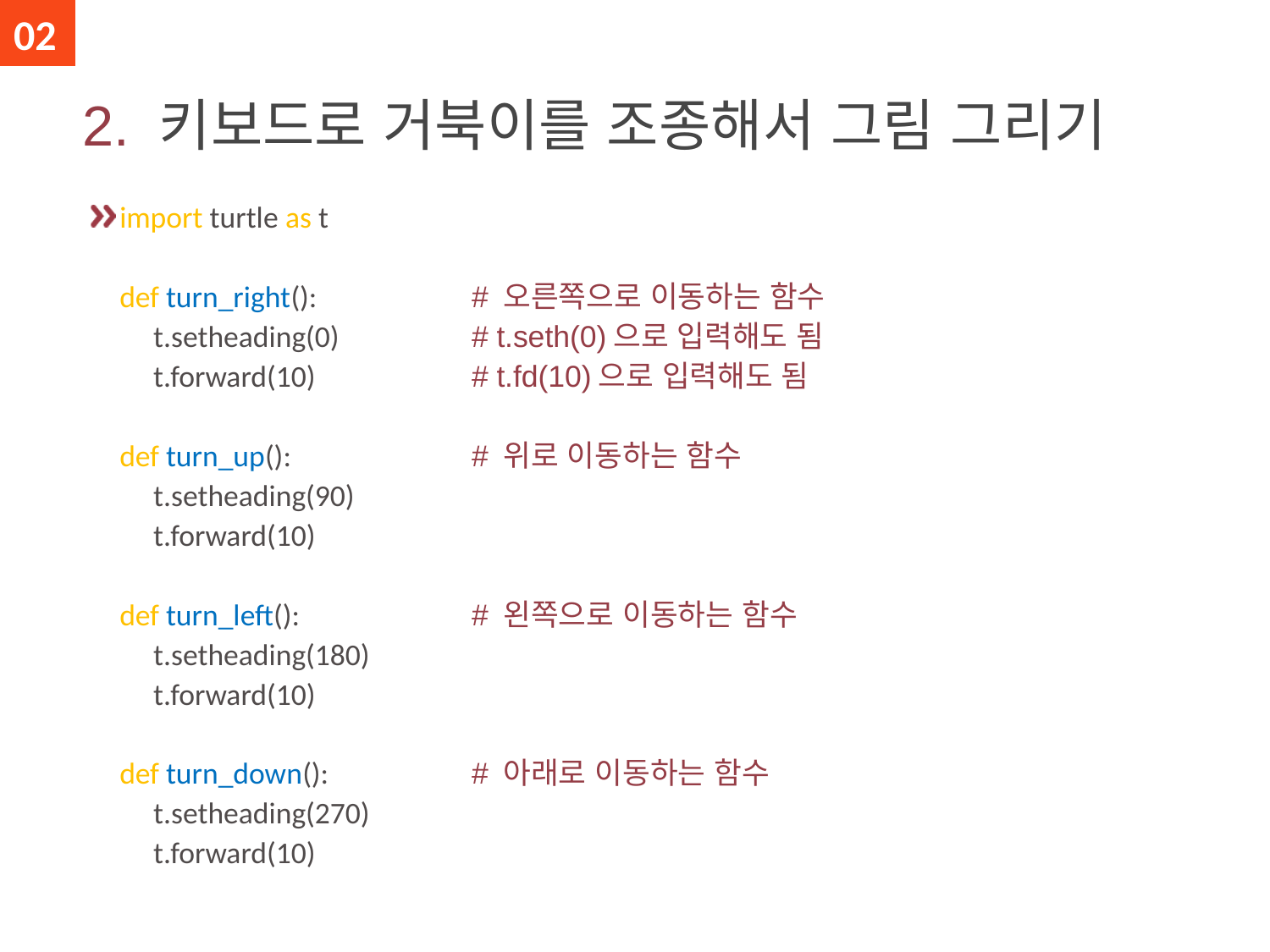

02
# 2. 키보드로 거북이를 조종해서 그림 그리기
import turtle as t
def turn_right():
     t.setheading(0)
     t.forward(10)
def turn_up():
     t.setheading(90)
     t.forward(10)
def turn_left():
     t.setheading(180)
     t.forward(10)
def turn_down():
     t.setheading(270)
     t.forward(10)
# 오른쪽으로 이동하는 함수
# t.seth(0)으로 입력해도 됨
# t.fd(10)으로 입력해도 됨
# 위로 이동하는 함수
# 왼쪽으로 이동하는 함수
# 아래로 이동하는 함수